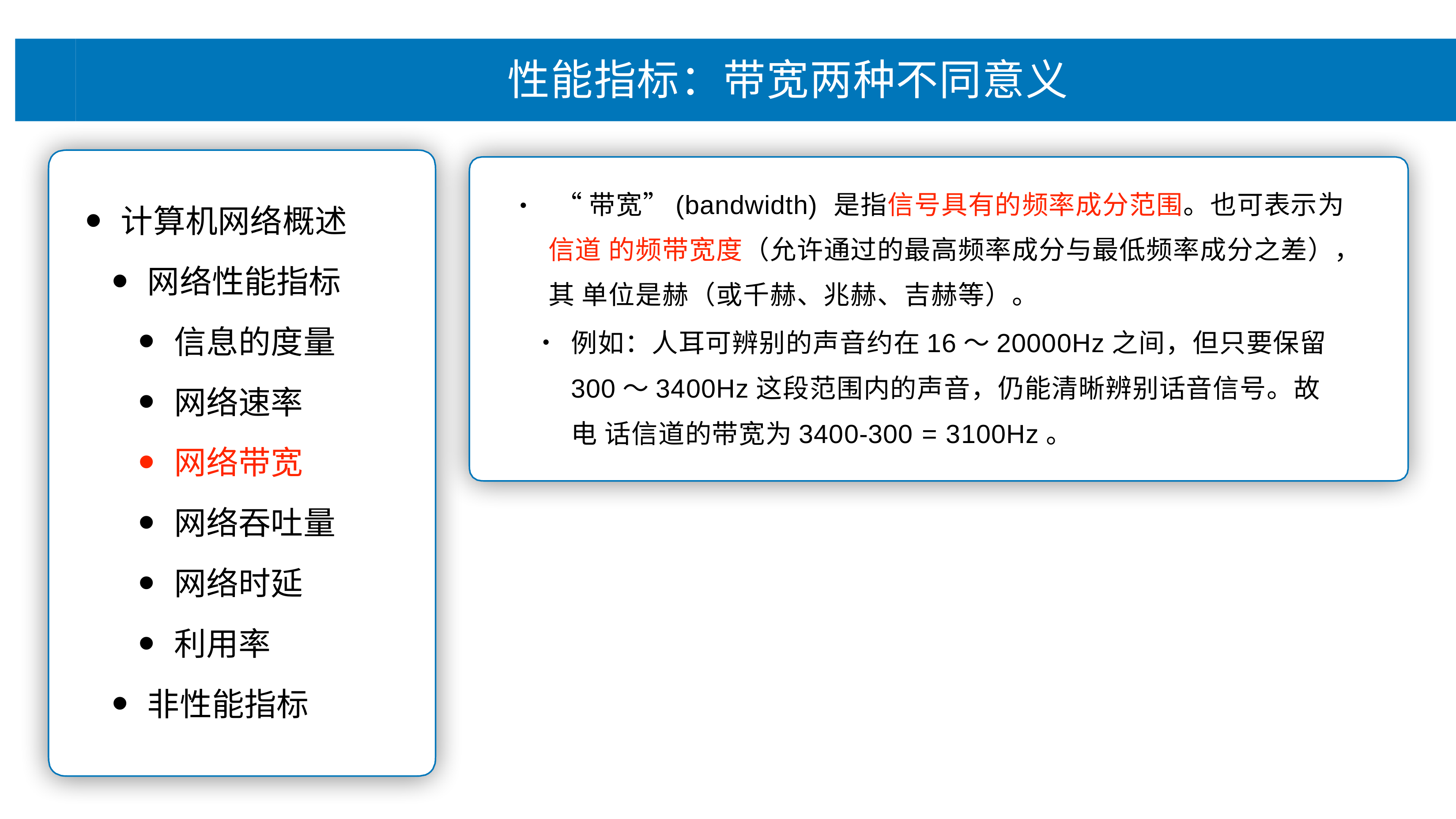

# 性能指标：带宽两种不同意义

“带宽”(bandwidth) 是指信号具有的频率成分范围。也可表示为信道 的频带宽度（允许通过的最⾼频率成分与最低频率成分之差），其 单位是赫（或千赫、兆赫、吉赫等）。
例如：⼈⽿可辨别的声⾳约在16～20000Hz之间，但只要保留 300～3400Hz这段范围内的声⾳，仍能清晰辨别话⾳信号。故电 话信道的带宽为3400-300 = 3100Hz。
•
计算机⽹络概述
⽹络性能指标
信息的度量
⽹络速率
⽹络带宽
⽹络吞吐量
⽹络时延
利⽤率
⾮性能指标